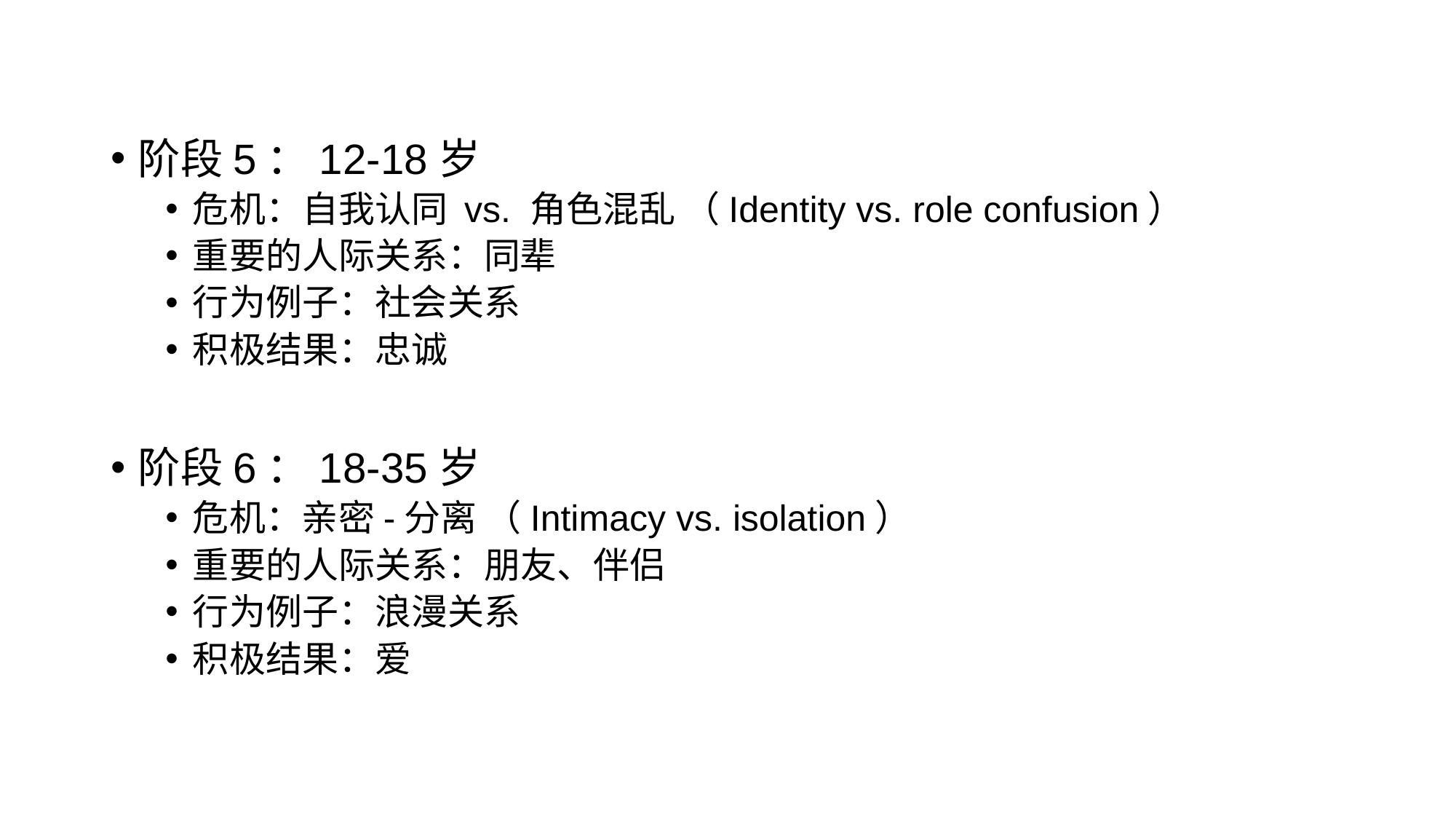

阶段5：12-18岁
危机：自我认同 vs. 角色混乱 （Identity vs. role confusion）
重要的人际关系：同辈
行为例子：社会关系
积极结果：忠诚

阶段6：18-35岁
危机：亲密-分离 （Intimacy vs. isolation）
重要的人际关系：朋友、伴侣
行为例子：浪漫关系
积极结果：爱